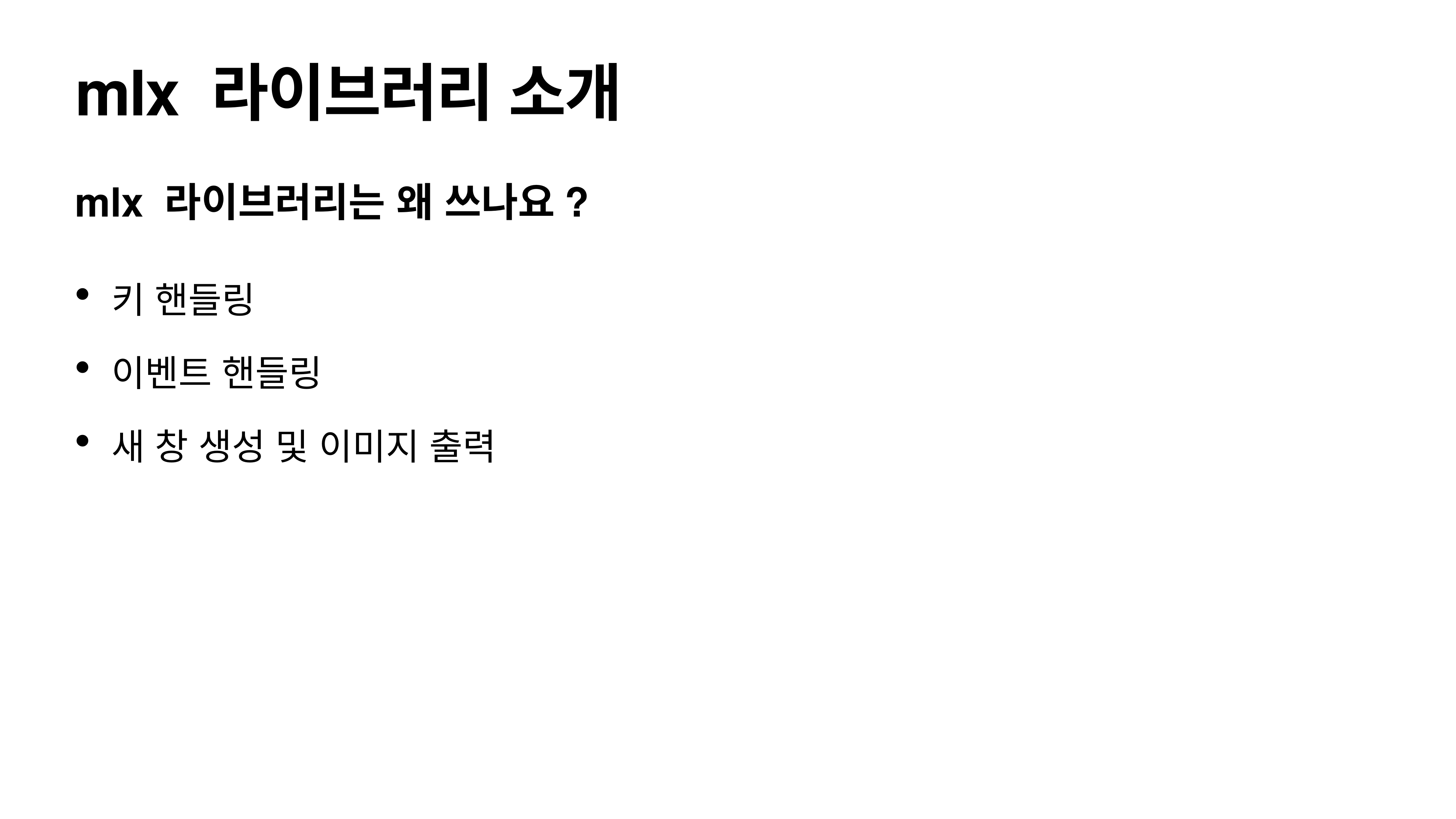

# mlx 라이브러리 소개
mlx 라이브러리는 왜 쓰나요?
키 핸들링
이벤트 핸들링
새 창 생성 및 이미지 출력